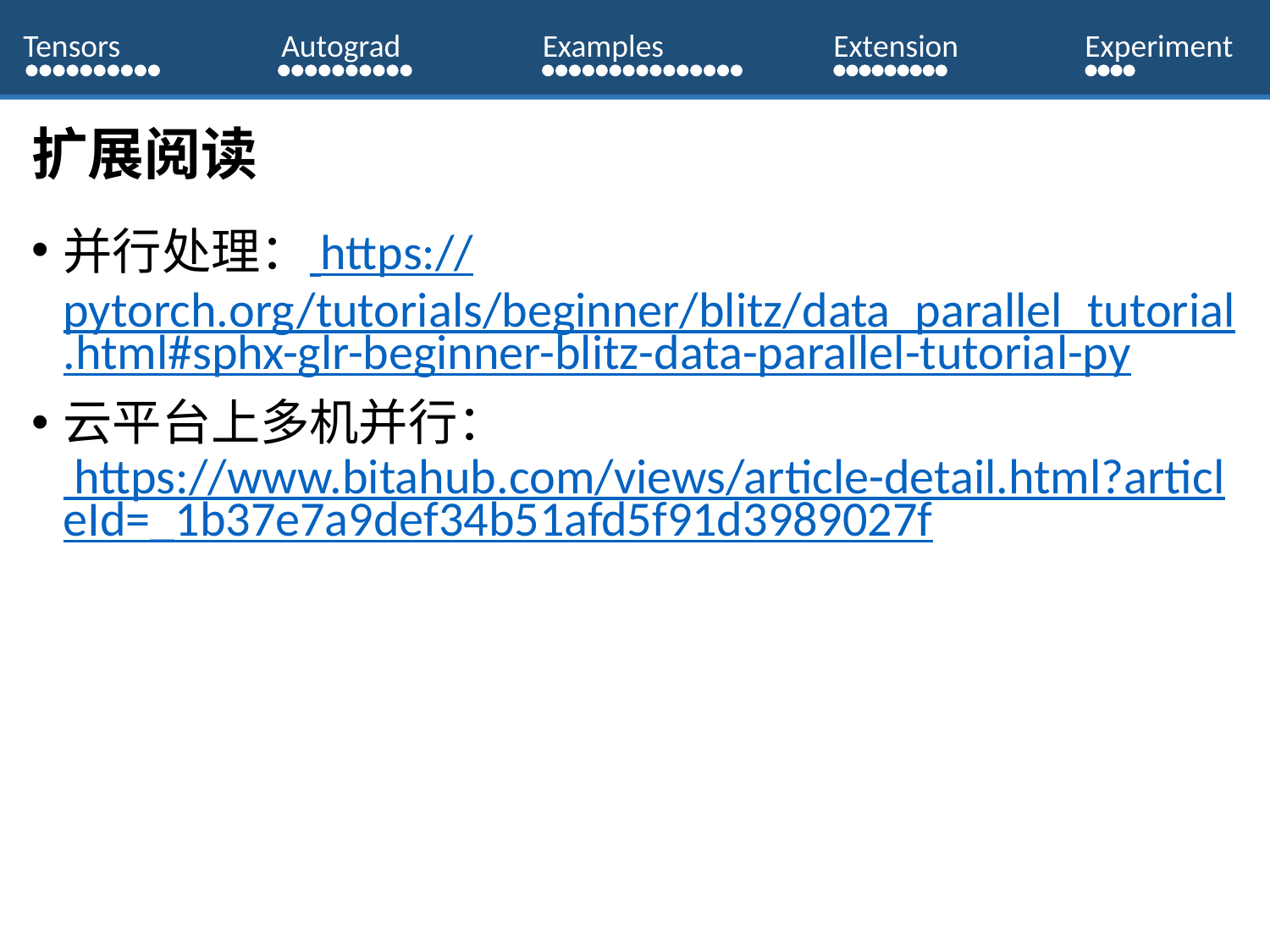

Tensors
Autograd
Examples
Extension
Experiment

# 扩展阅读
并行处理： https://pytorch.org/tutorials/beginner/blitz/data_parallel_tutorial.html#sphx-glr-beginner-blitz-data-parallel-tutorial-py
云平台上多机并行： https://www.bitahub.com/views/article-detail.html?articleId=_1b37e7a9def34b51afd5f91d3989027f